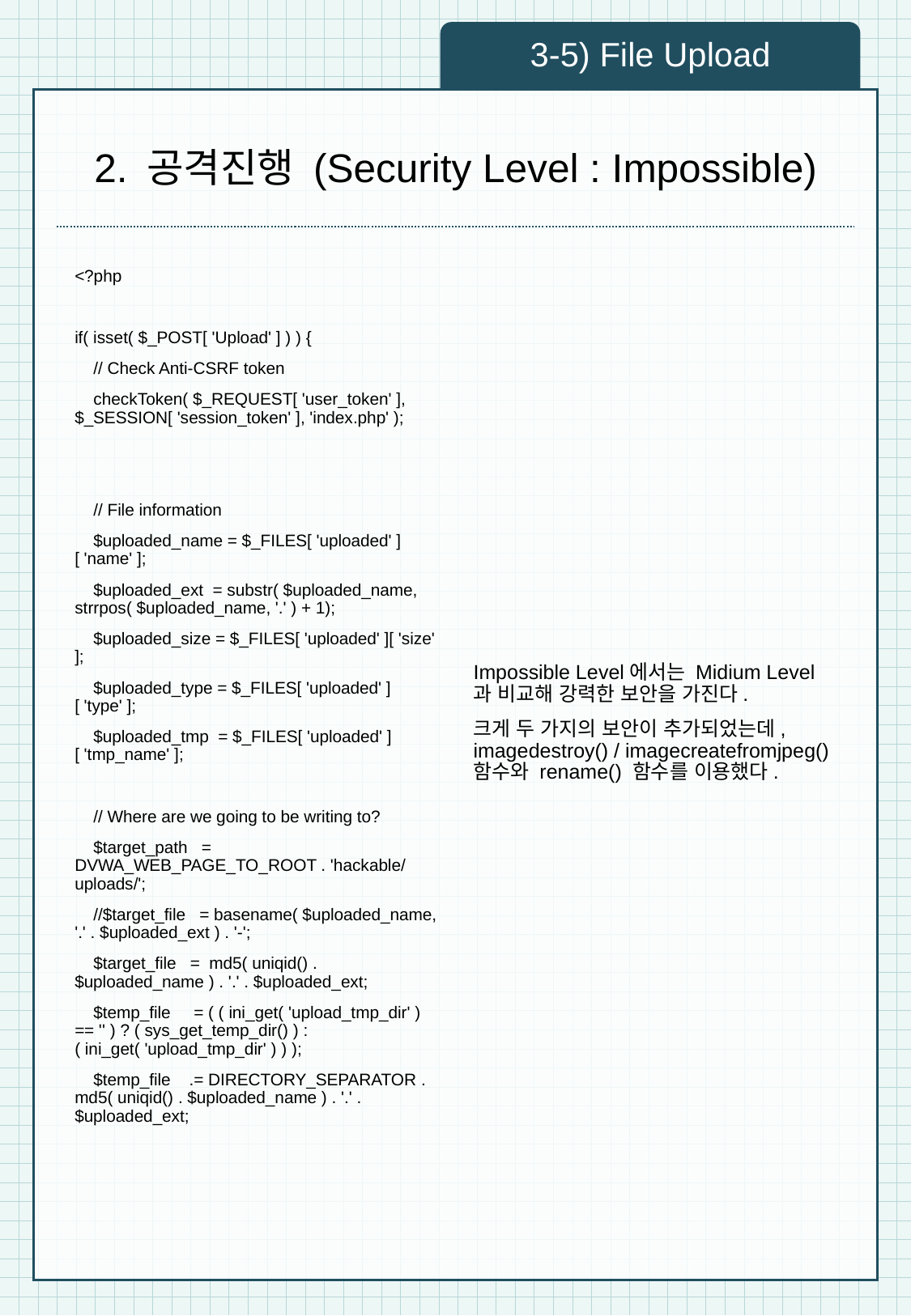

3-5) File Upload

# 2. 공격진행 (Security Level : Impossible)
<?php

if( isset( $_POST[ 'Upload' ] ) ) {
    // Check Anti-CSRF token
    checkToken( $_REQUEST[ 'user_token' ], $_SESSION[ 'session_token' ], 'index.php' );

    // File information
    $uploaded_name = $_FILES[ 'uploaded' ][ 'name' ];
    $uploaded_ext  = substr( $uploaded_name, strrpos( $uploaded_name, '.' ) + 1);
    $uploaded_size = $_FILES[ 'uploaded' ][ 'size' ];
    $uploaded_type = $_FILES[ 'uploaded' ][ 'type' ];
    $uploaded_tmp  = $_FILES[ 'uploaded' ][ 'tmp_name' ];

    // Where are we going to be writing to?
    $target_path   = DVWA_WEB_PAGE_TO_ROOT . 'hackable/uploads/';
    //$target_file   = basename( $uploaded_name, '.' . $uploaded_ext ) . '-';
    $target_file   =  md5( uniqid() . $uploaded_name ) . '.' . $uploaded_ext;
    $temp_file     = ( ( ini_get( 'upload_tmp_dir' ) == '' ) ? ( sys_get_temp_dir() ) : ( ini_get( 'upload_tmp_dir' ) ) );
    $temp_file    .= DIRECTORY_SEPARATOR . md5( uniqid() . $uploaded_name ) . '.' . $uploaded_ext;
Impossible Level에서는 Midium Level과 비교해 강력한 보안을 가진다.
크게 두 가지의 보안이 추가되었는데, imagedestroy() / imagecreatefromjpeg() 함수와 rename() 함수를 이용했다.